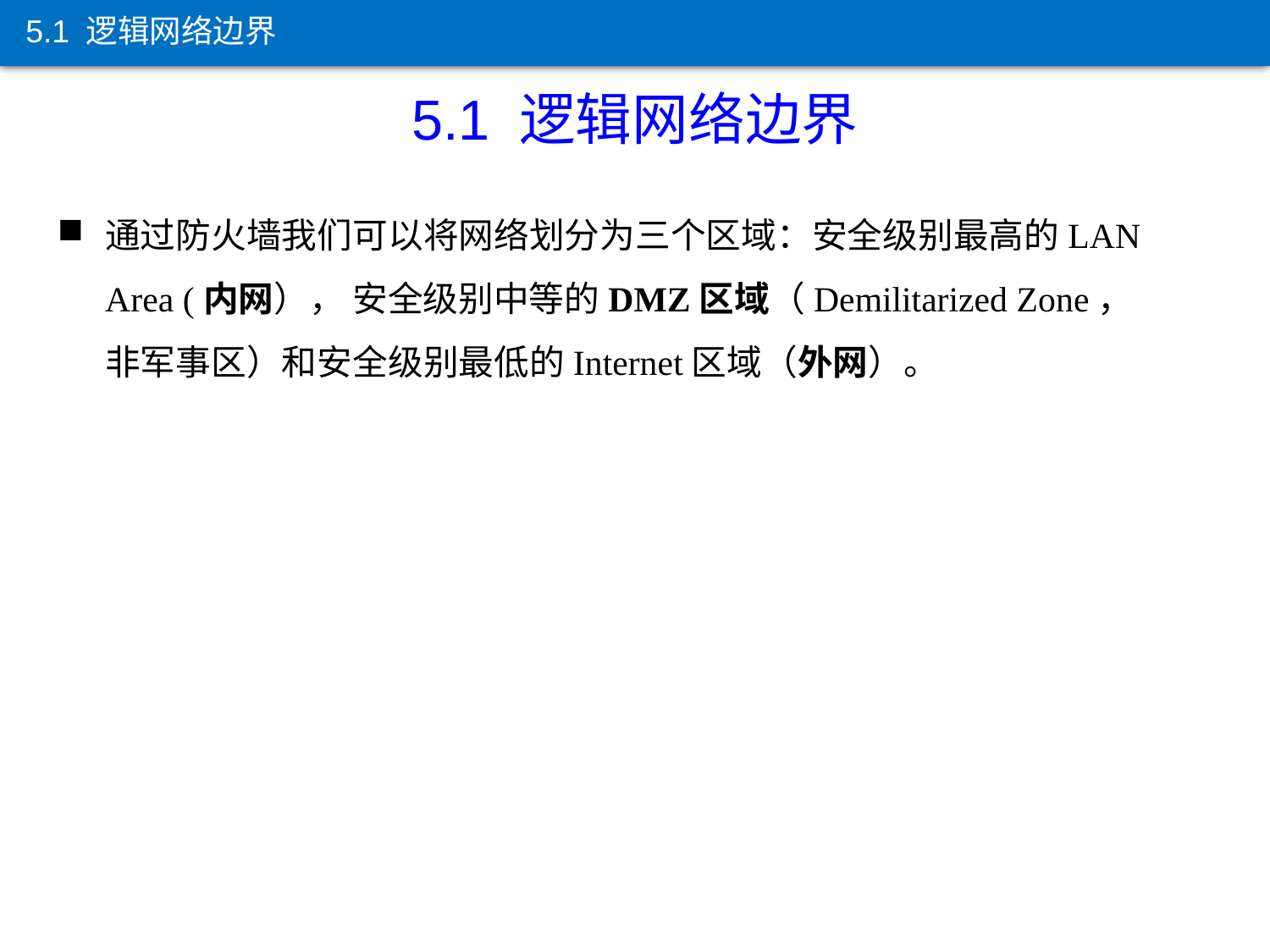

5.1 逻辑网络边界
5.1 逻辑网络边界
通过防火墙我们可以将网络划分为三个区域：安全级别最高的LAN Area (内网）， 安全级别中等的DMZ区域（Demilitarized Zone，非军事区）和安全级别最低的Internet区域（外网）。

7